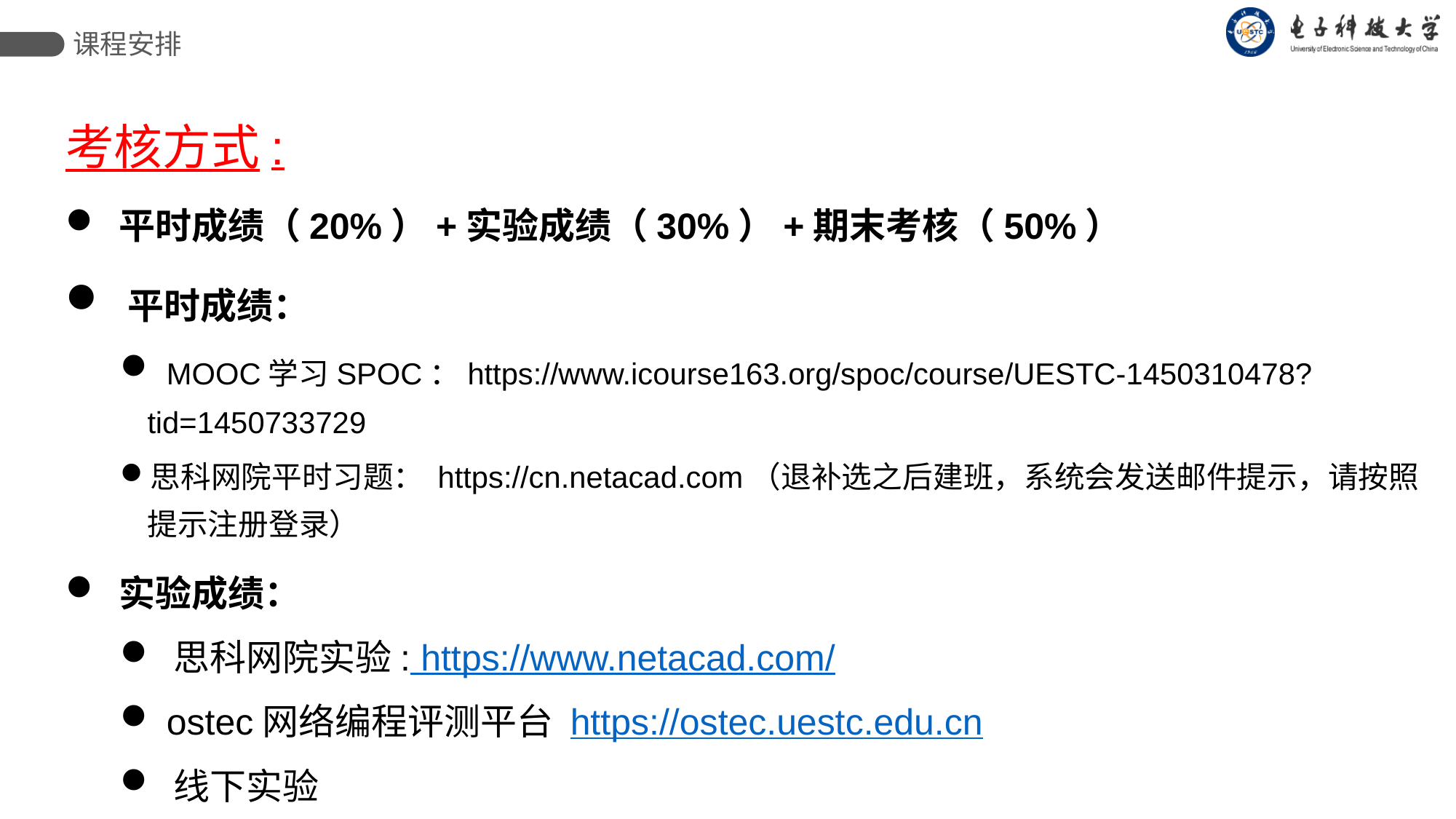

课程安排
考核方式:
 平时成绩（20%）+实验成绩（30%）+期末考核（50%）
 平时成绩：
 MOOC学习SPOC：https://www.icourse163.org/spoc/course/UESTC-1450310478?tid=1450733729
思科网院平时习题： https://cn.netacad.com（退补选之后建班，系统会发送邮件提示，请按照提示注册登录）
 实验成绩：
 思科网院实验: https://www.netacad.com/
 ostec网络编程评测平台 https://ostec.uestc.edu.cn
 线下实验